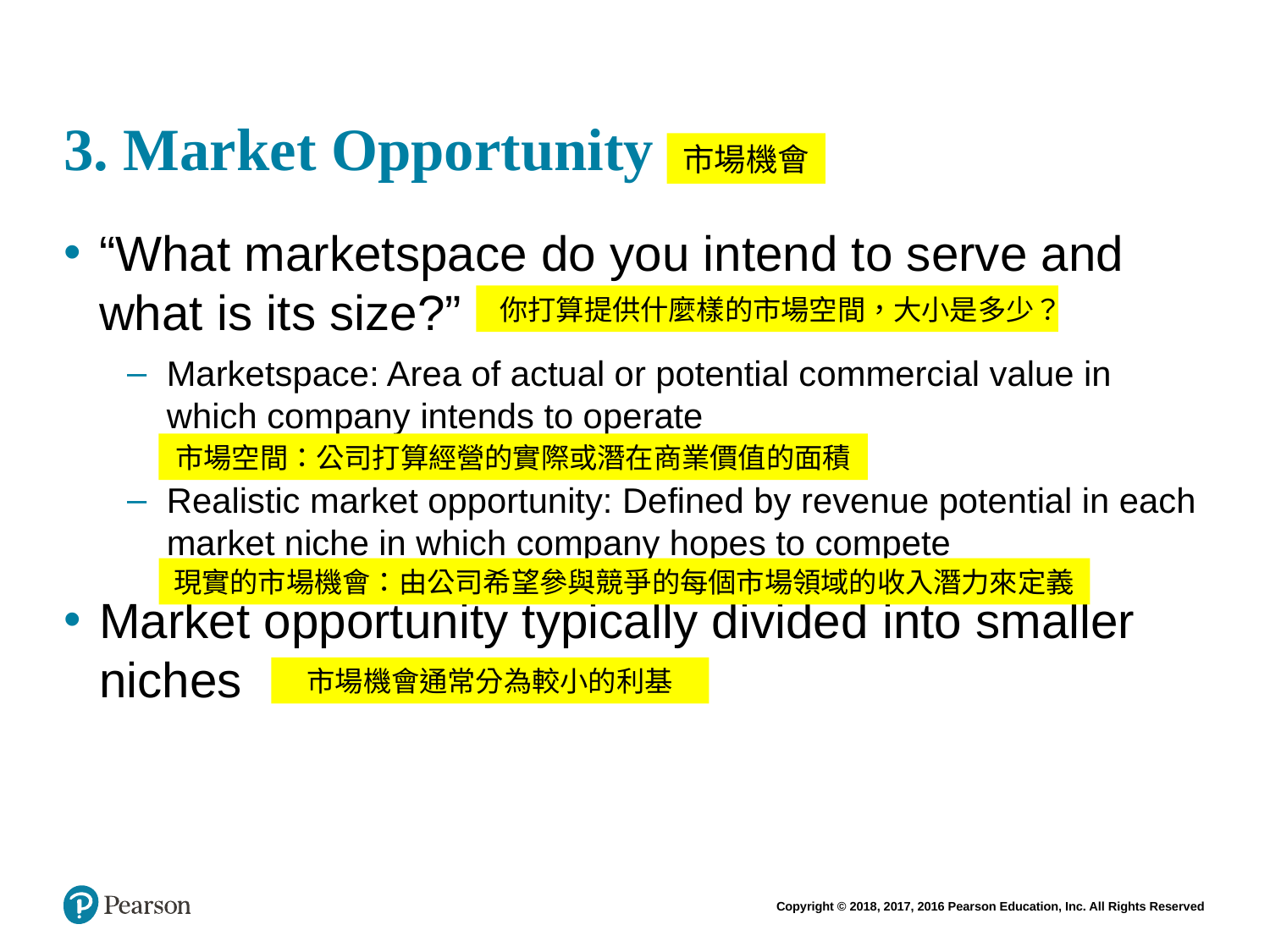

# 3. Market Opportunity
市場機會
“What marketspace do you intend to serve and what is its size?”
Marketspace: Area of actual or potential commercial value in which company intends to operate
Realistic market opportunity: Defined by revenue potential in each market niche in which company hopes to compete
Market opportunity typically divided into smaller niches
你打算提供什麼樣的市場空間，大小是多少？
市場空間：公司打算經營的實際或潛在商業價值的面積
現實的市場機會：由公司希望參與競爭的每個市場領域的收入潛力來定義
市場機會通常分為較小的利基